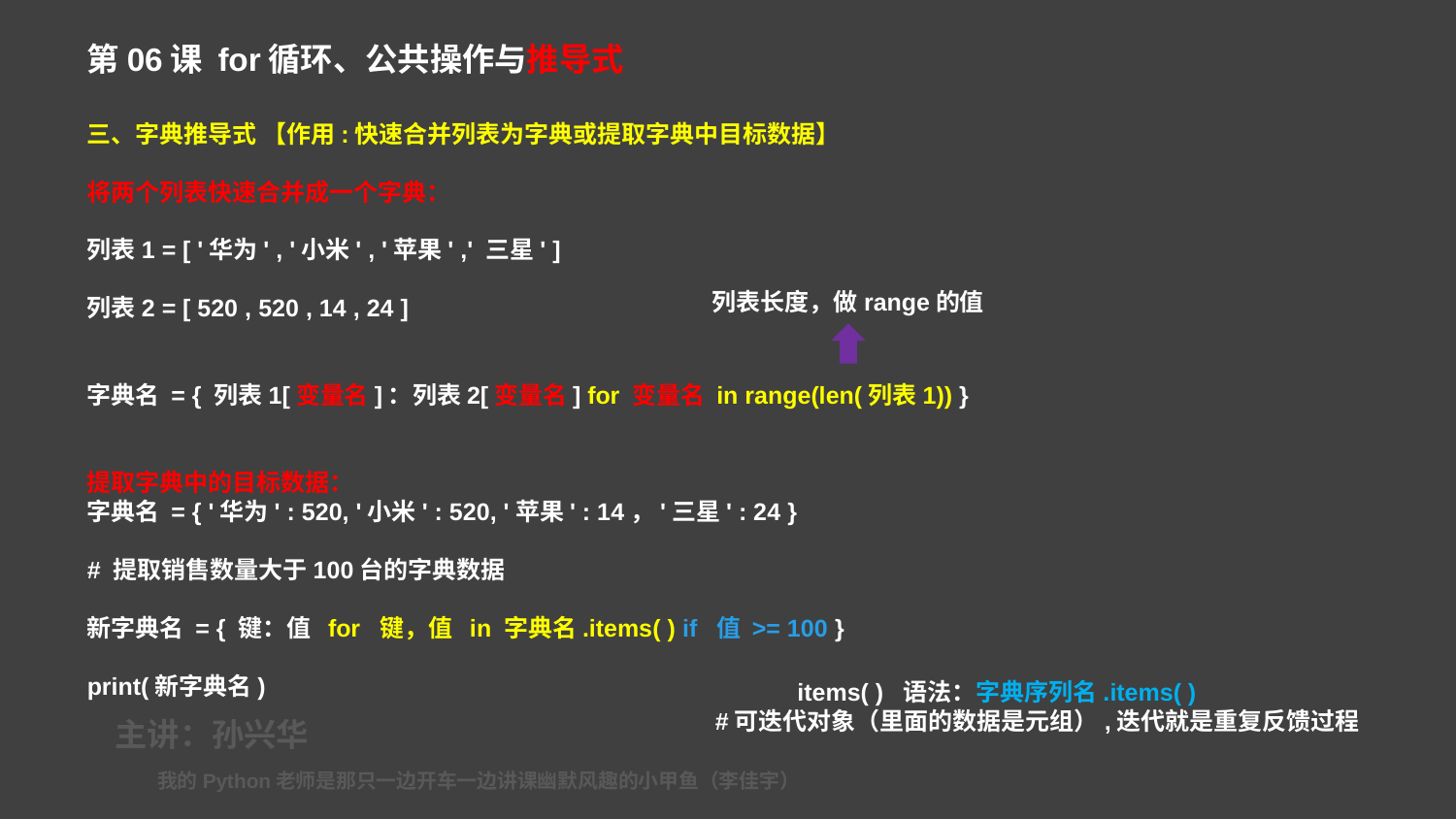

第06课 for循环、公共操作与推导式
三、字典推导式 【作用:快速合并列表为字典或提取字典中目标数据】

将两个列表快速合并成一个字典：

列表1 = [ '华为' , '小米' , '苹果' ,' 三星' ]

列表2 = [ 520 , 520 , 14 , 24 ]

字典名 = { 列表1[变量名]：列表2[变量名] for 变量名 in range(len(列表1)) }

提取字典中的目标数据：
字典名 = { '华为' : 520, '小米' : 520, '苹果' : 14，'三星' : 24 }

# 提取销售数量大于100台的字典数据

新字典名 = { 键：值  for  键，值  in 字典名.items( ) if  值 >= 100 }

print(新字典名)

列表长度，做range的值

items( )  语法：字典序列名.items( )
#可迭代对象（里面的数据是元组）,迭代就是重复反馈过程